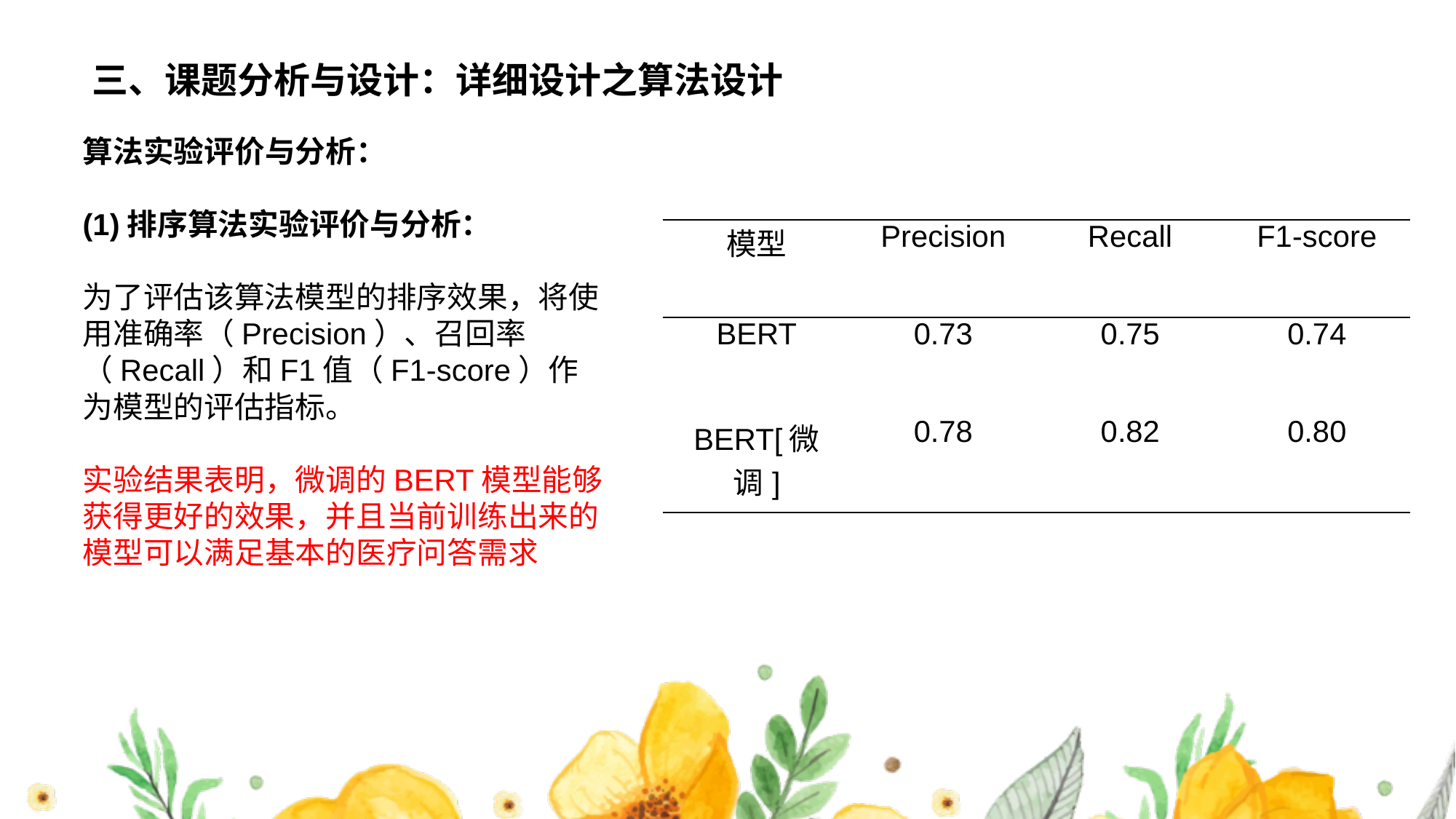

# 三、课题分析与设计：详细设计之算法设计
算法实验评价与分析：

(1)排序算法实验评价与分析：

为了评估该算法模型的排序效果，将使用准确率（Precision）、召回率（Recall）和F1值（F1-score）作为模型的评估指标。

实验结果表明，微调的BERT模型能够获得更好的效果，并且当前训练出来的模型可以满足基本的医疗问答需求
| 模型 | Precision | Recall | F1-score |
| --- | --- | --- | --- |
| BERT | 0.73 | 0.75 | 0.74 |
| BERT[微调] | 0.78 | 0.82 | 0.80 |